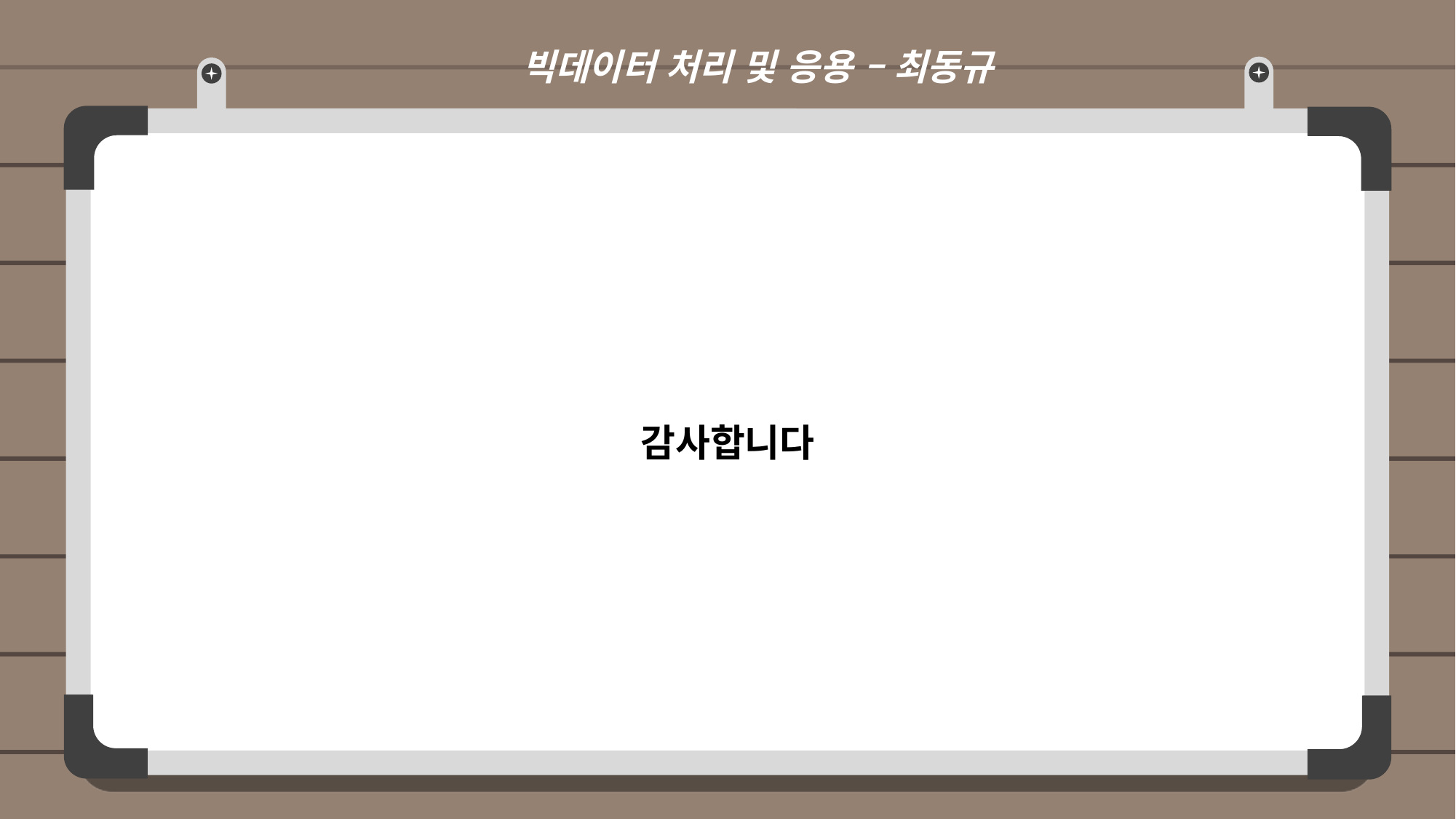

빅데이터 처리 및 응용 – 최동규

감사합니다